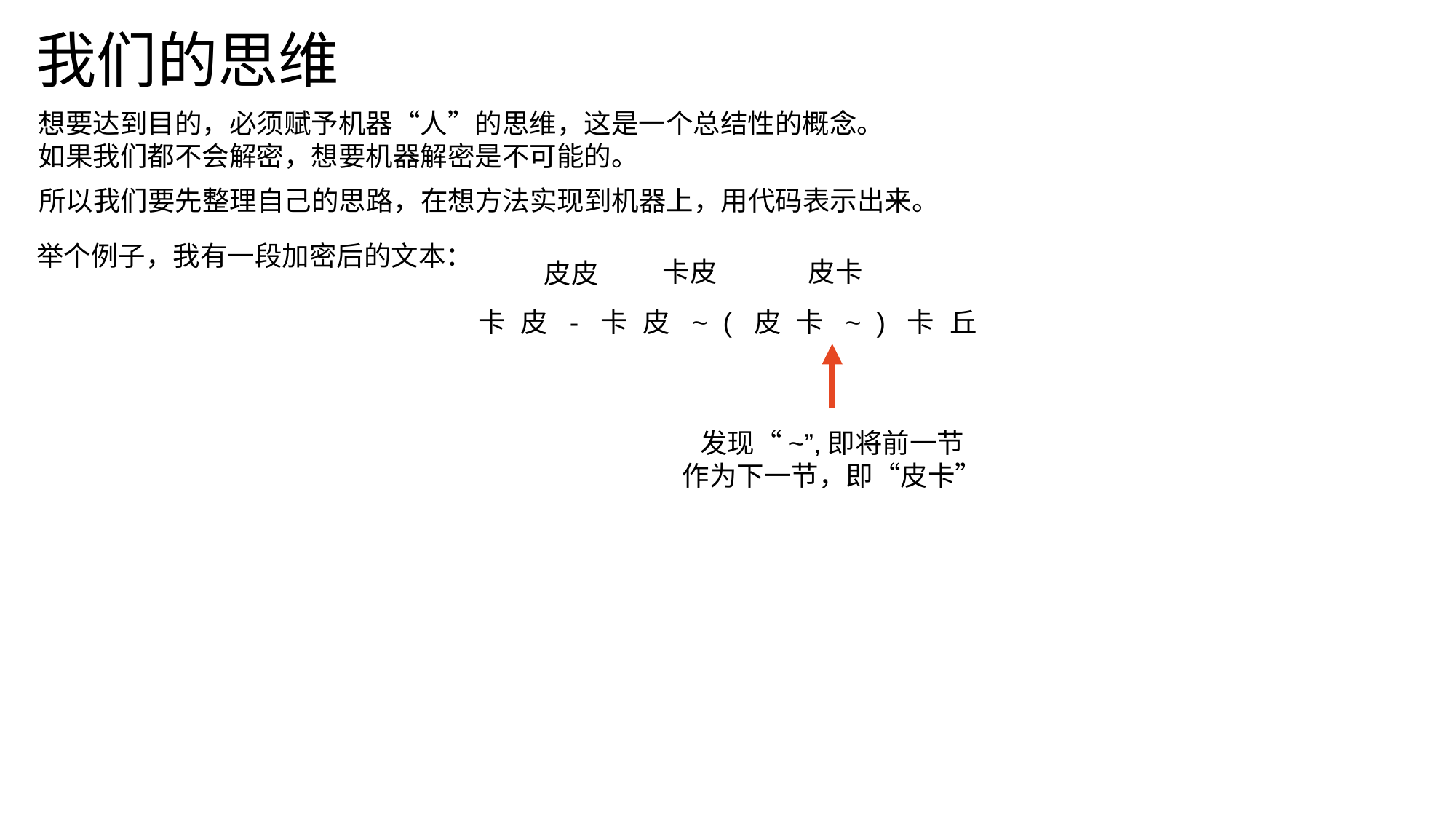

我们的思维
想要达到目的，必须赋予机器“人”的思维，这是一个总结性的概念。
如果我们都不会解密，想要机器解密是不可能的。
所以我们要先整理自己的思路，在想方法实现到机器上，用代码表示出来。
举个例子，我有一段加密后的文本：
卡皮
皮卡
皮皮
卡皮-卡皮~(皮卡~)卡丘
发现“~”,即将前一节
作为下一节，即“皮卡”